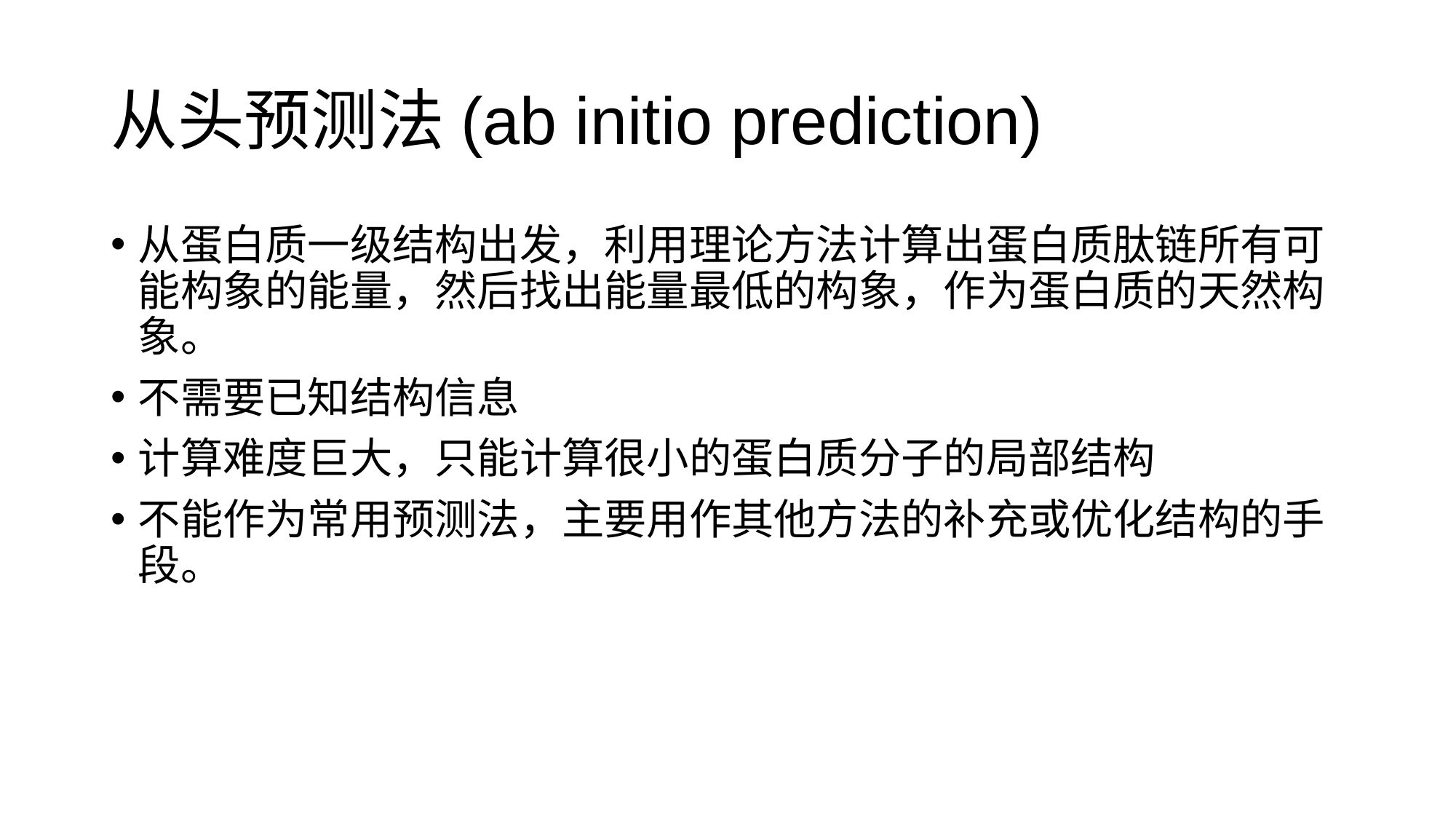

# 从头预测法(ab initio prediction)
从蛋白质一级结构出发，利用理论方法计算出蛋白质肽链所有可能构象的能量，然后找出能量最低的构象，作为蛋白质的天然构象。
不需要已知结构信息
计算难度巨大，只能计算很小的蛋白质分子的局部结构
不能作为常用预测法，主要用作其他方法的补充或优化结构的手段。